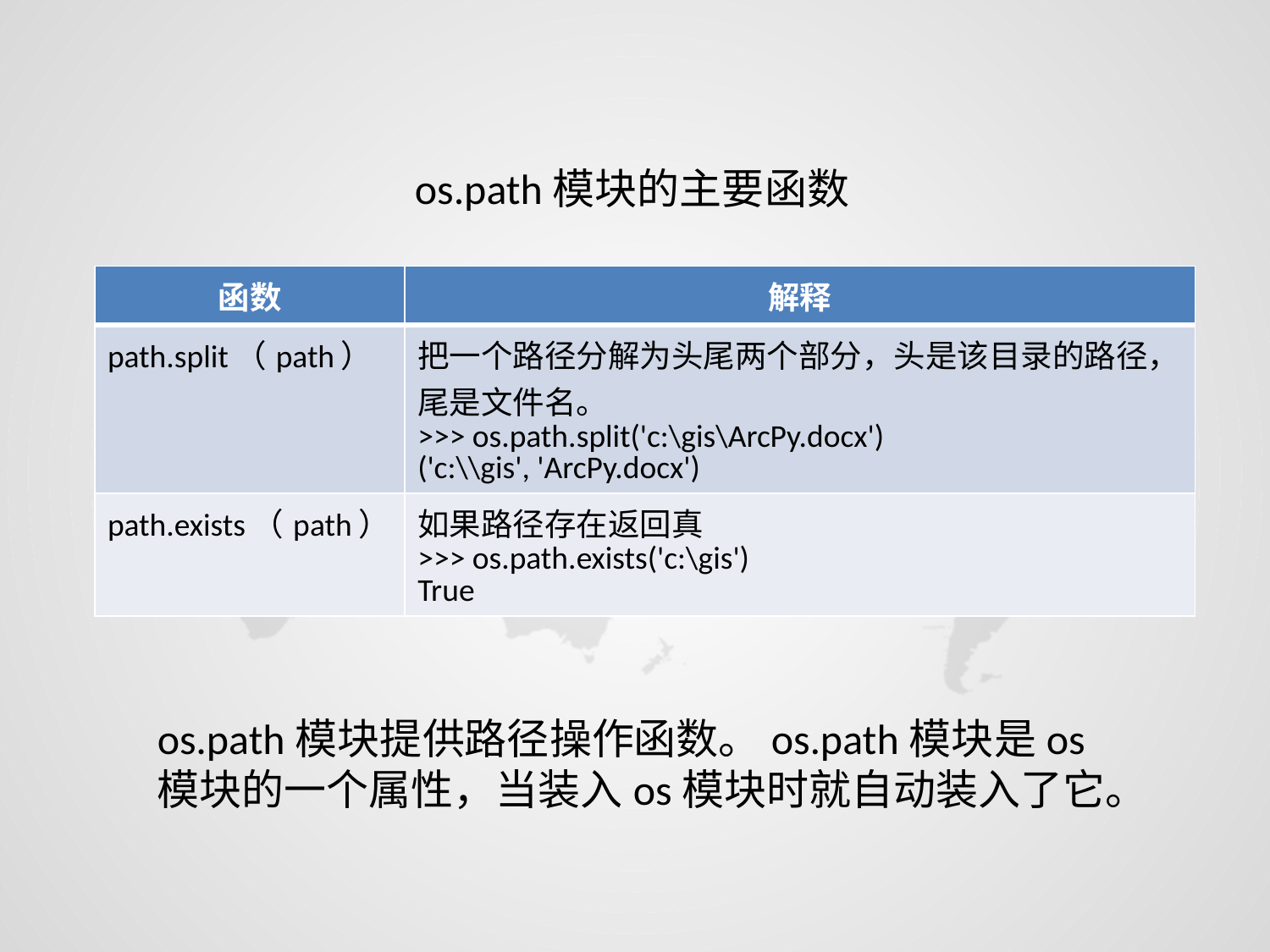

os.path模块的主要函数
| 函数 | 解释 |
| --- | --- |
| path.split（path） | 把一个路径分解为头尾两个部分，头是该目录的路径，尾是文件名。 >>> os.path.split('c:\gis\ArcPy.docx') ('c:\\gis', 'ArcPy.docx') |
| path.exists（path） | 如果路径存在返回真 >>> os.path.exists('c:\gis') True |
os.path模块提供路径操作函数。os.path模块是os模块的一个属性，当装入os模块时就自动装入了它。